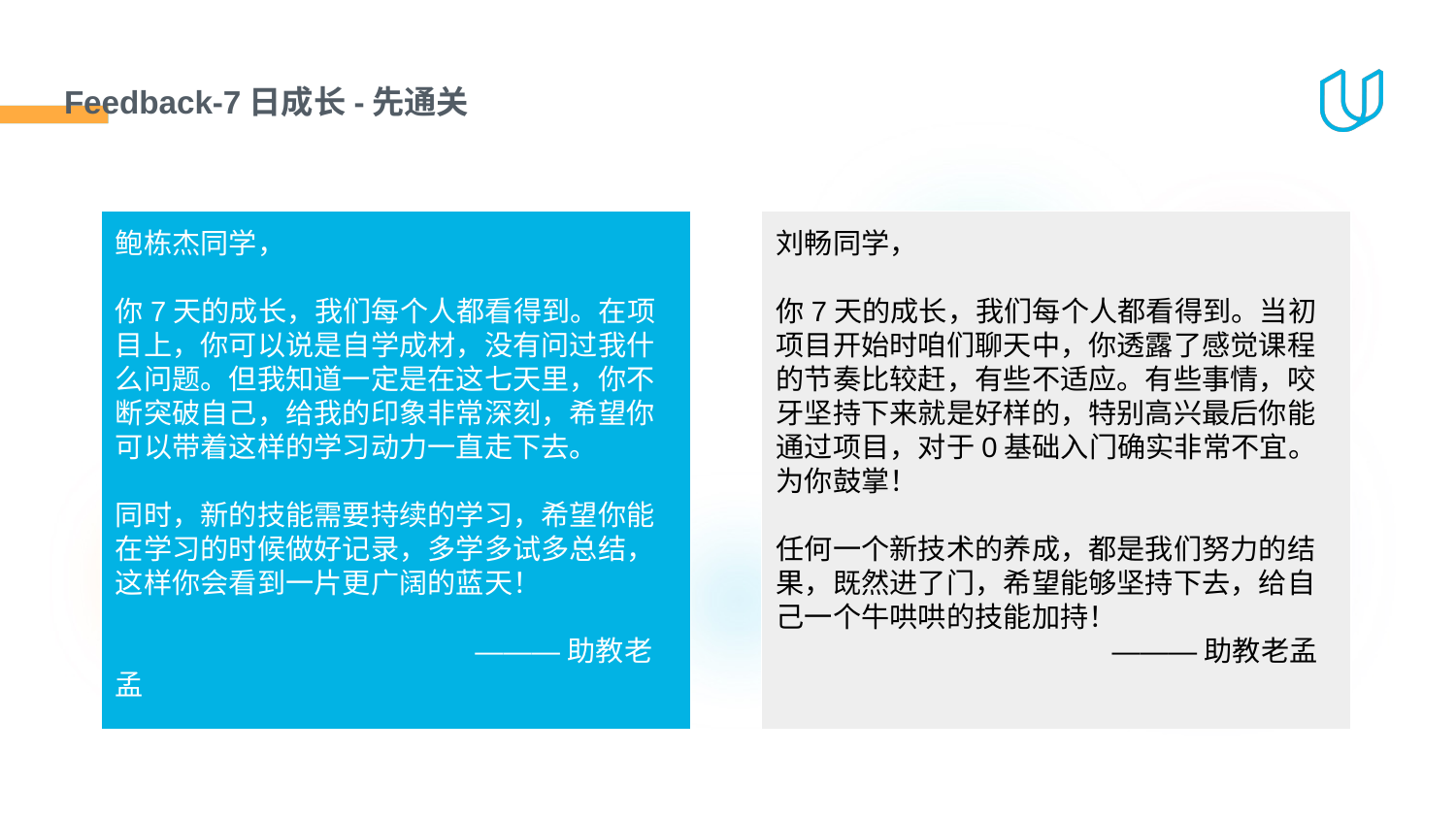

# Feedback-7日成长-先通关

鲍栋杰同学，

你7天的成长，我们每个人都看得到。在项目上，你可以说是自学成材，没有问过我什么问题。但我知道一定是在这七天里，你不断突破自己，给我的印象非常深刻，希望你可以带着这样的学习动力一直走下去。

同时，新的技能需要持续的学习，希望你能在学习的时候做好记录，多学多试多总结，这样你会看到一片更广阔的蓝天！

                                             ———助教老孟
刘畅同学，

你7天的成长，我们每个人都看得到。当初项目开始时咱们聊天中，你透露了感觉课程的节奏比较赶，有些不适应。有些事情，咬牙坚持下来就是好样的，特别高兴最后你能通过项目，对于0基础入门确实非常不宜。为你鼓掌！

任何一个新技术的养成，都是我们努力的结果，既然进了门，希望能够坚持下去，给自己一个牛哄哄的技能加持！
                                          ———助教老孟